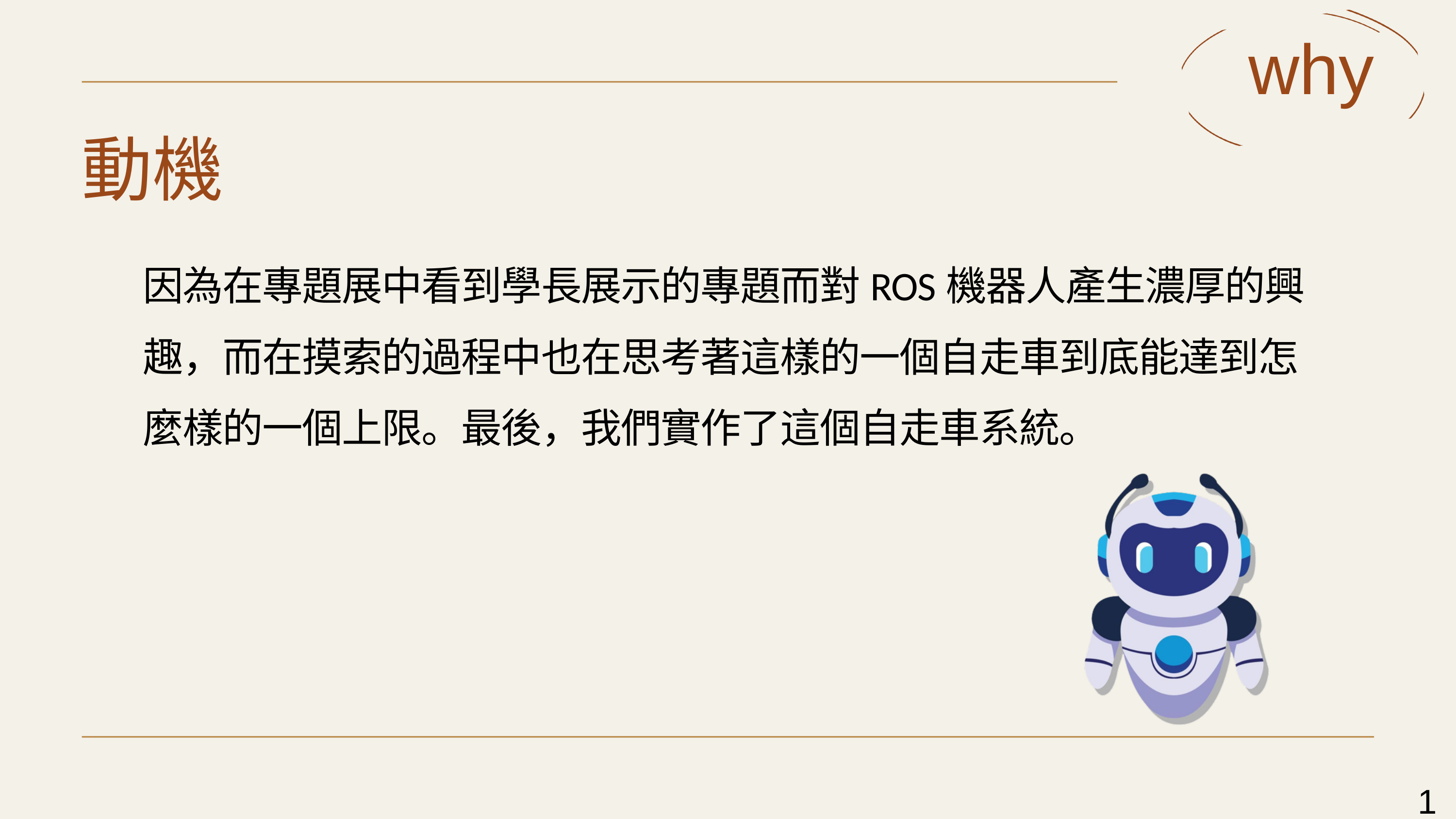

why

動機
因為在專題展中看到學長展示的專題而對ROS機器人產生濃厚的興趣，而在摸索的過程中也在思考著這樣的一個自走車到底能達到怎麼樣的一個上限。最後，我們實作了這個自走車系統。

1